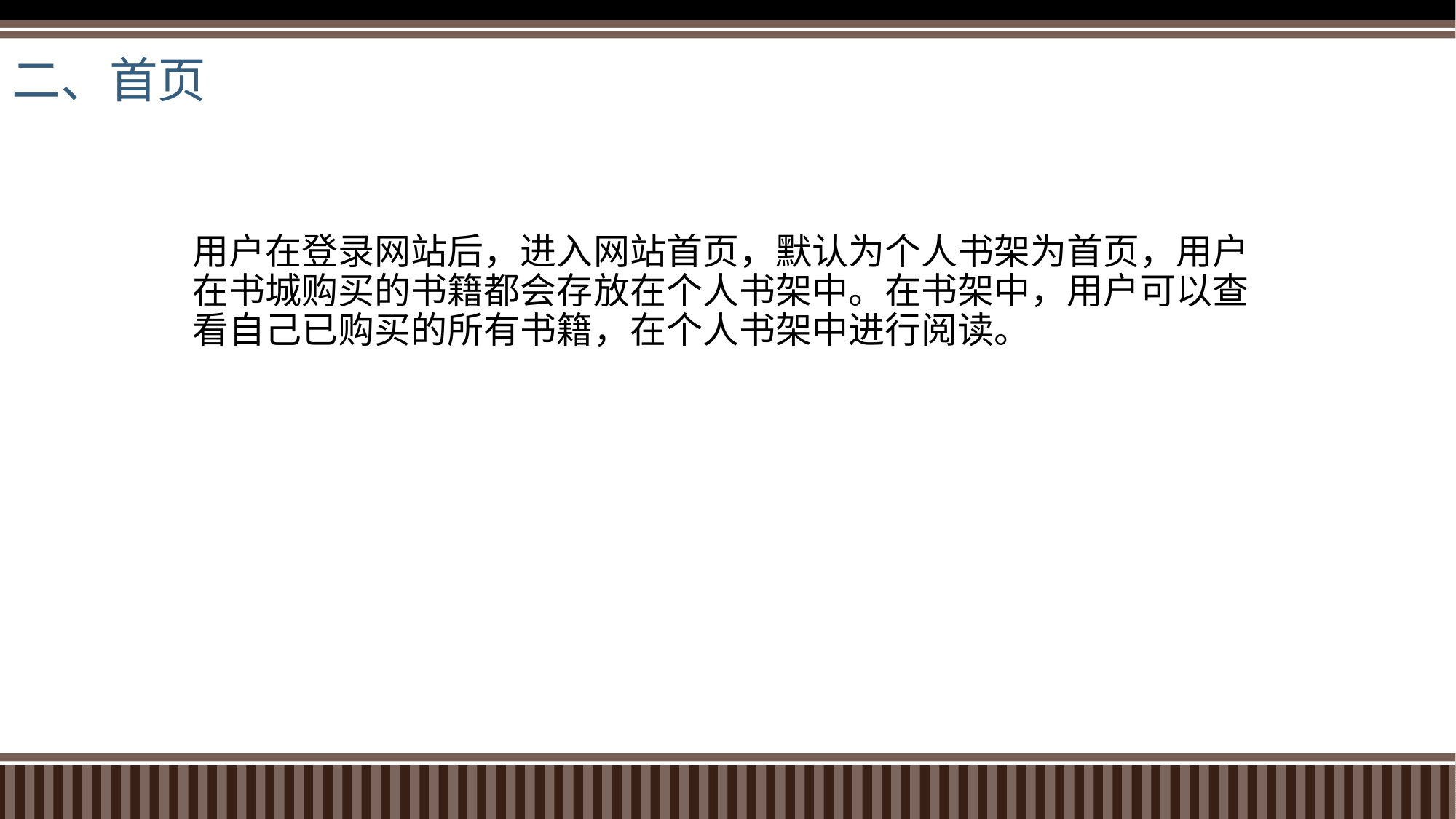

# 二、首页
用户在登录网站后，进入网站首页，默认为个人书架为首页，用户在书城购买的书籍都会存放在个人书架中。在书架中，用户可以查看自己已购买的所有书籍，在个人书架中进行阅读。